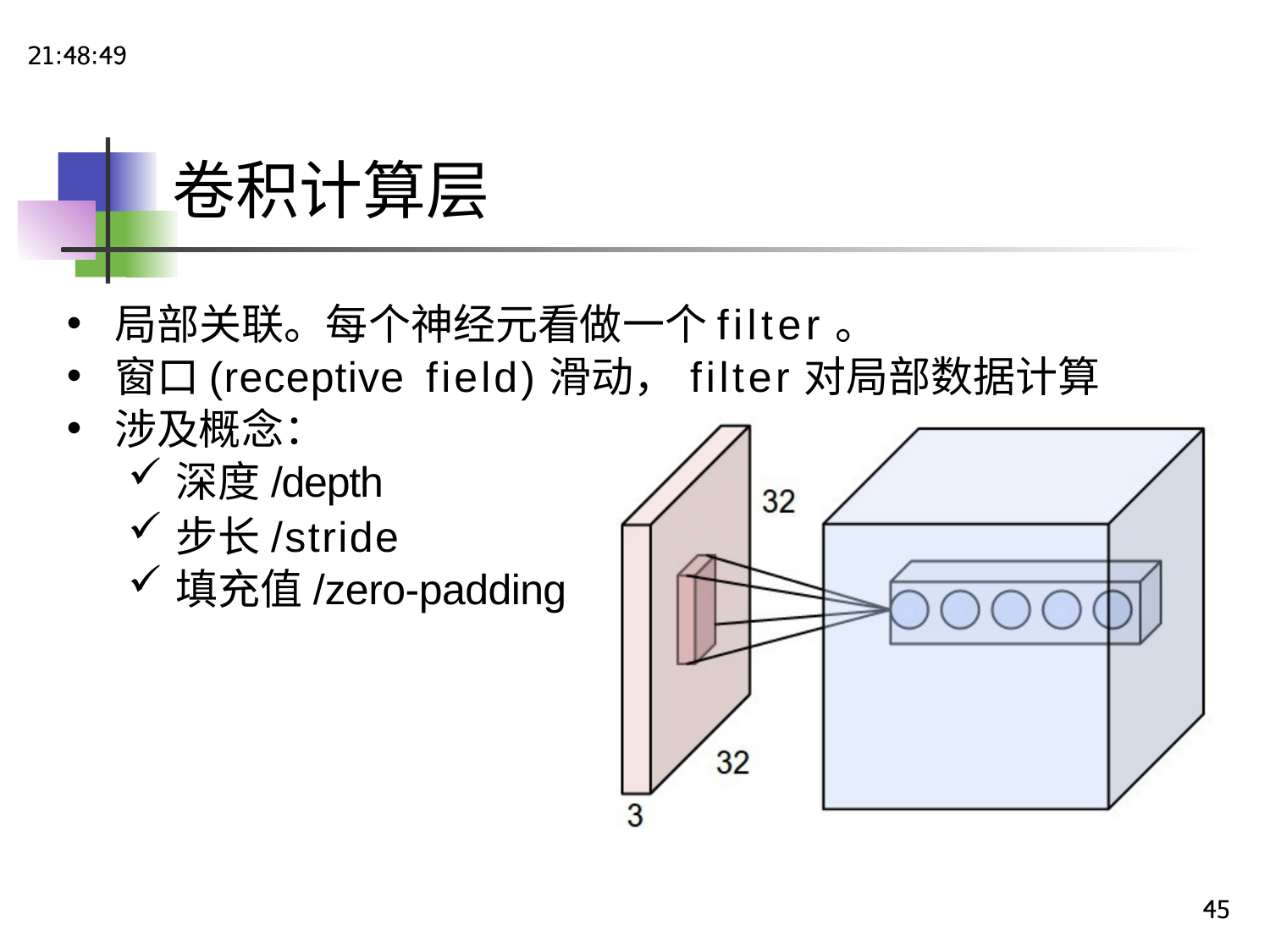

21:48:49
# 卷积计算层
局部关联。每个神经元看做一个filter。
窗口(receptive field)滑动，filter对局部数据计算
涉及概念：
深度/depth
步长/stride
填充值/zero-padding

45